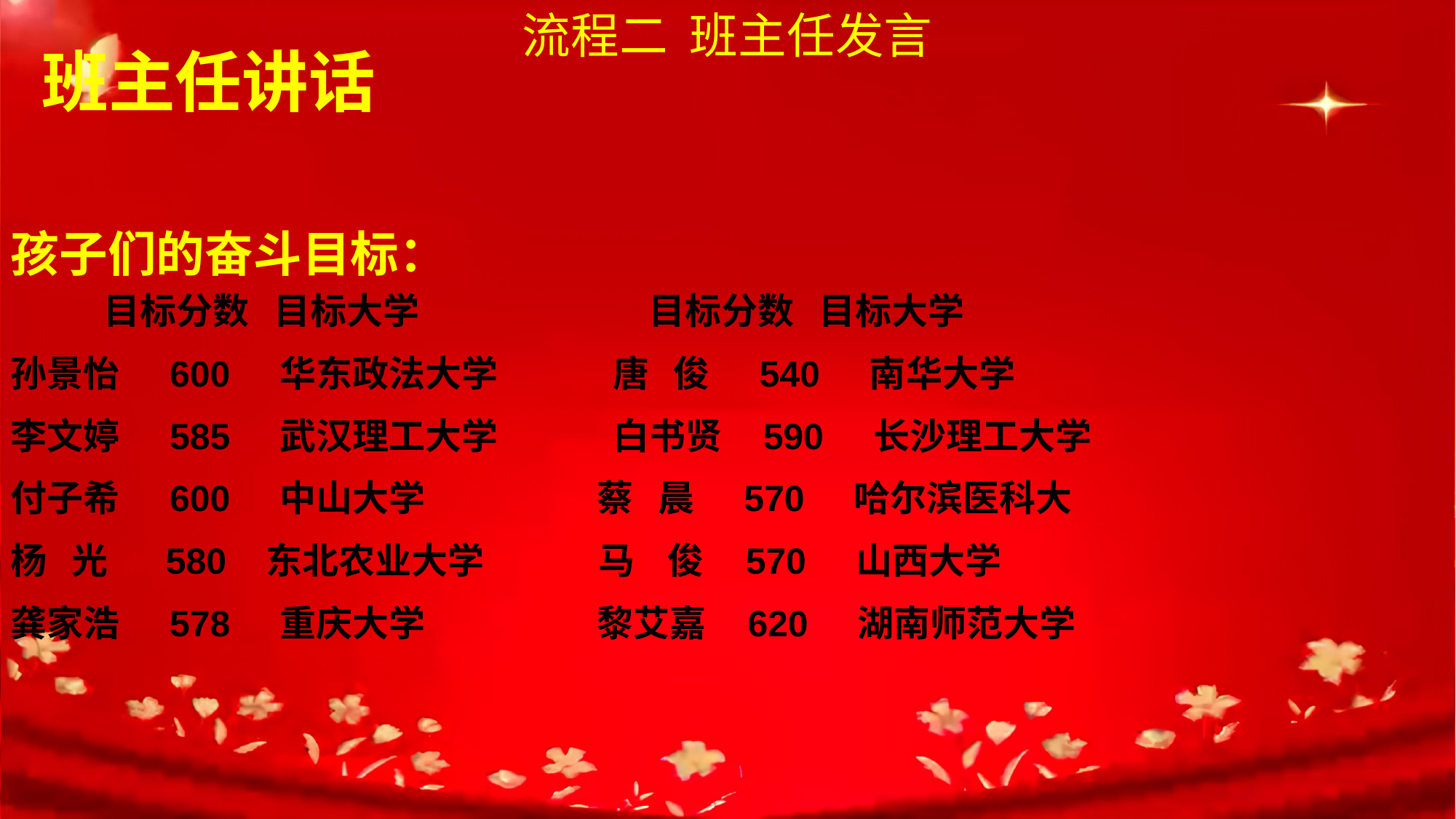

流程二  班主任发言
 班主任讲话
孩子们的奋斗目标：
              目标分数   目标大学                            目标分数   目标大学
孙景怡     600    华东政法大学              唐   俊     540    南华大学
李文婷     585    武汉理工大学              白书贤    590    长沙理工大学
付子希     600    中山大学                     蔡   晨     570    哈尔滨医科大
杨   光      580   东北农业大学              马    俊    570    山西大学
龚家浩     578    重庆大学                     黎艾嘉    620    湖南师范大学